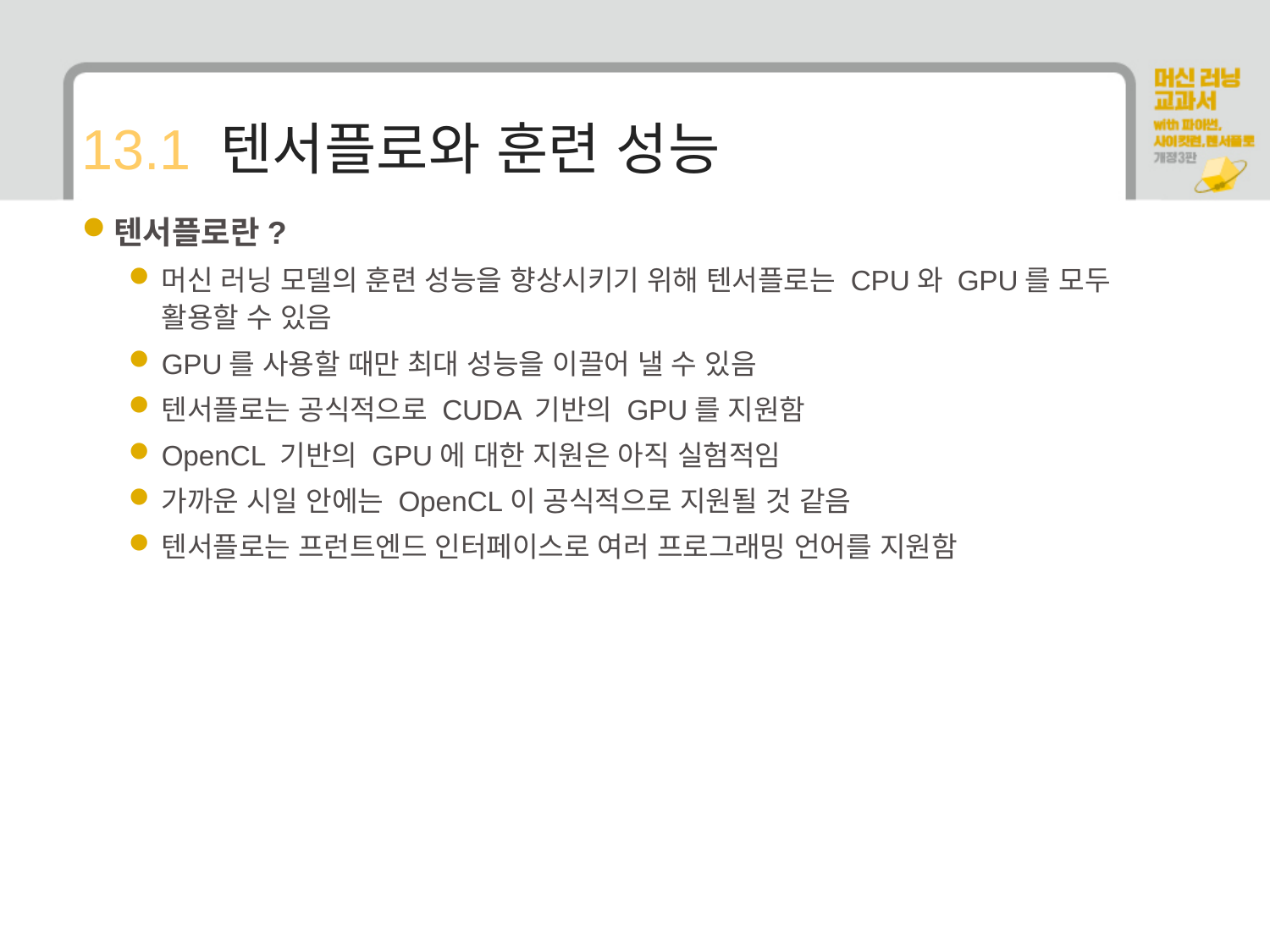

# 13.1 텐서플로와 훈련 성능
텐서플로란?
머신 러닝 모델의 훈련 성능을 향상시키기 위해 텐서플로는 CPU와 GPU를 모두 활용할 수 있음
GPU를 사용할 때만 최대 성능을 이끌어 낼 수 있음
텐서플로는 공식적으로 CUDA 기반의 GPU를 지원함
OpenCL 기반의 GPU에 대한 지원은 아직 실험적임
가까운 시일 안에는 OpenCL이 공식적으로 지원될 것 같음
텐서플로는 프런트엔드 인터페이스로 여러 프로그래밍 언어를 지원함